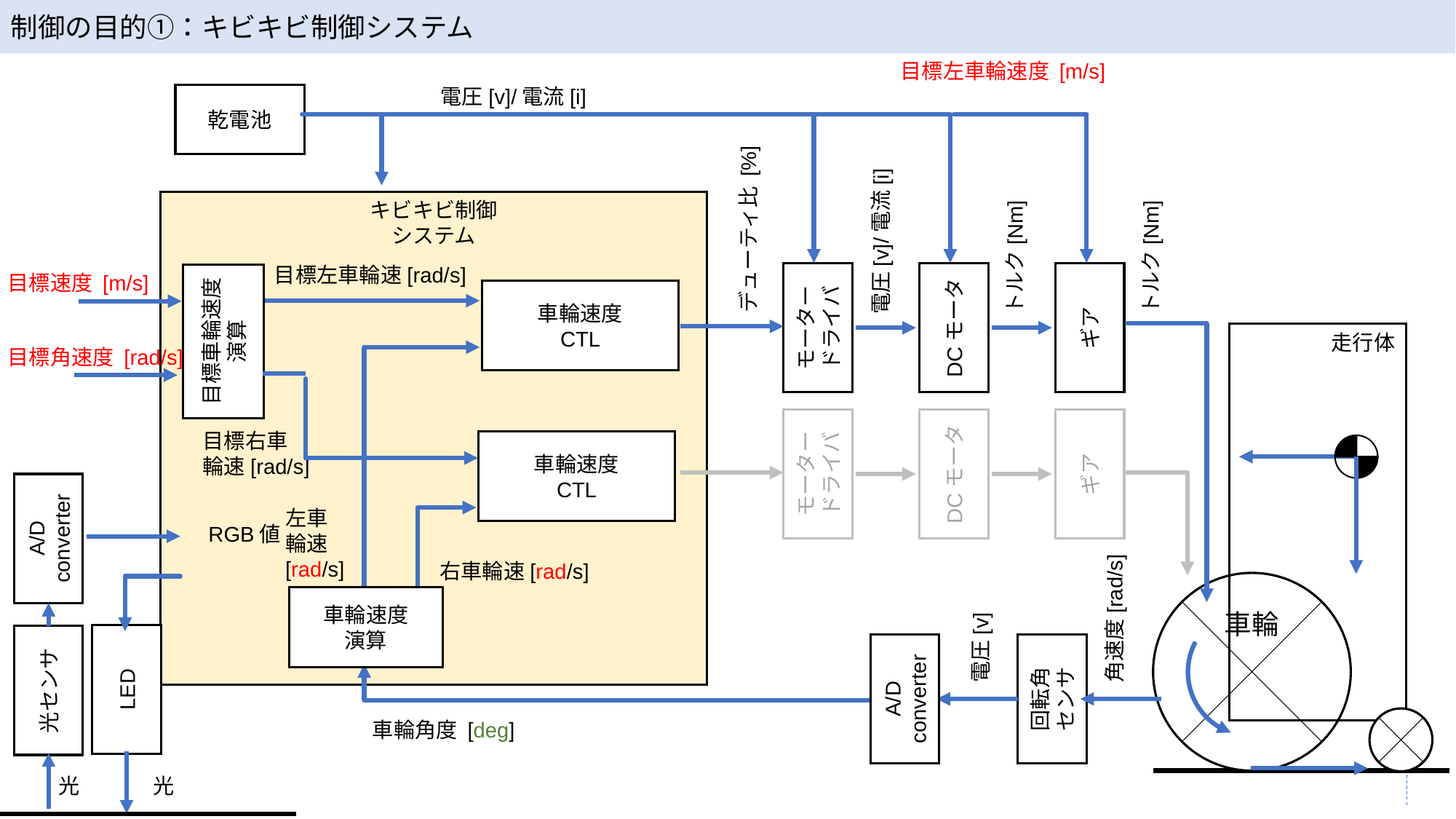

制御の目的①：キビキビ制御システム
目標左車輪速度 [m/s]
電圧[v]/電流[i]
乾電池
キビキビ制御
システム
デューティ比 [%]
電圧[v]/電流[i]
トルク[Nm]
トルク[Nm]
目標左車輪速[rad/s]
目標速度 [m/s]
車輪速度
CTL
モーター
ドライバ
DCモータ
ギア
目標車輪速度
演算
走行体
目標角速度 [rad/s]
目標右車
輪速[rad/s]
車輪速度
CTL

モーター
ドライバ
DCモータ
ギア
A/D
converter
左車
輪速
[rad/s]
RGB値
右車輪速[rad/s]
車輪
車輪速度
演算
角速度[rad/s]
電圧[v]

LED
光センサ
A/D
converter
回転角
センサ

車輪角度 [deg]
光
光